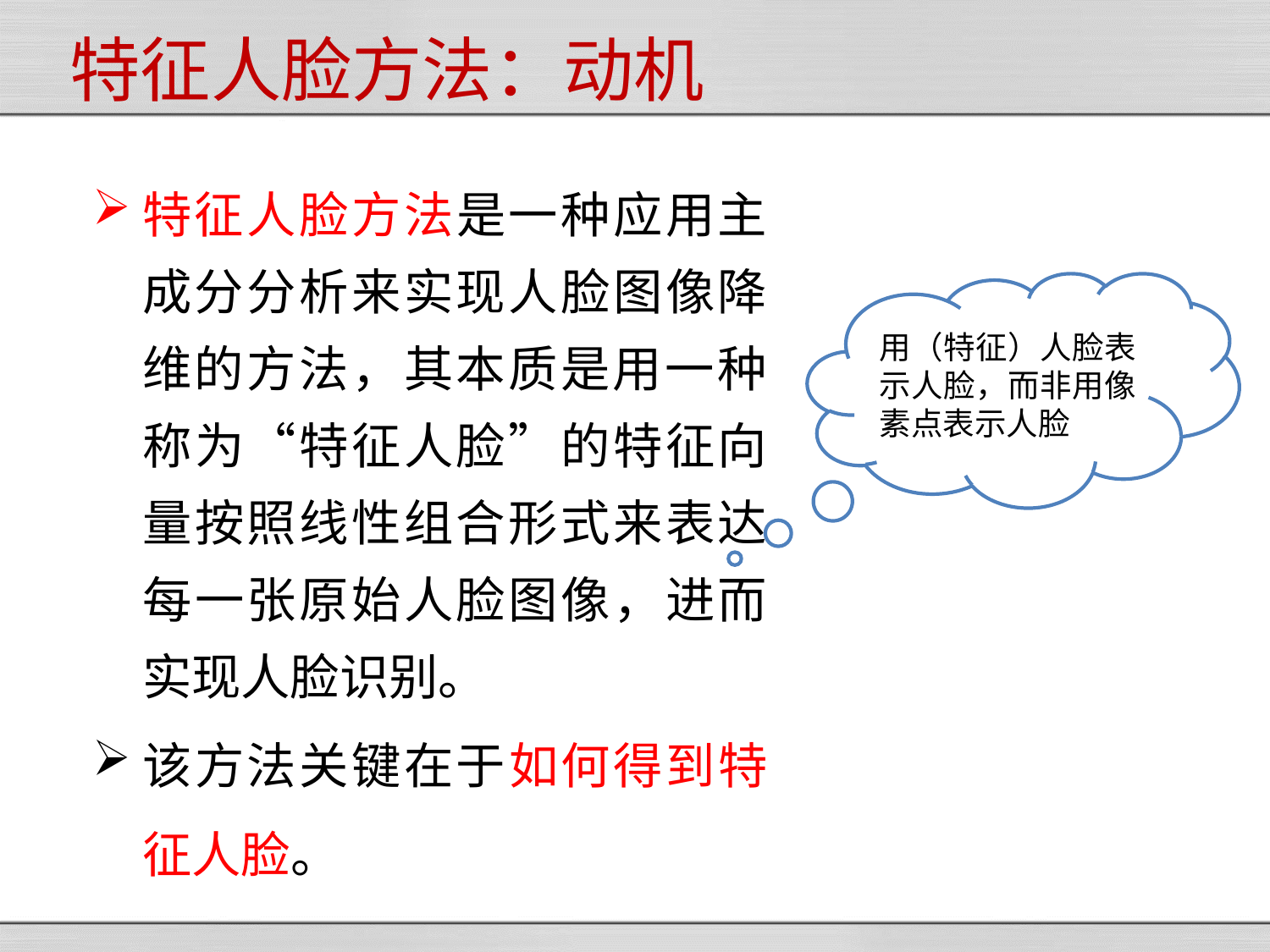

特征人脸方法：动机
特征人脸方法是一种应用主成分分析来实现人脸图像降维的方法，其本质是用一种称为“特征人脸”的特征向量按照线性组合形式来表达每一张原始人脸图像，进而实现人脸识别。
该方法关键在于如何得到特征人脸。

用（特征）人脸表示人脸，而非用像素点表示人脸